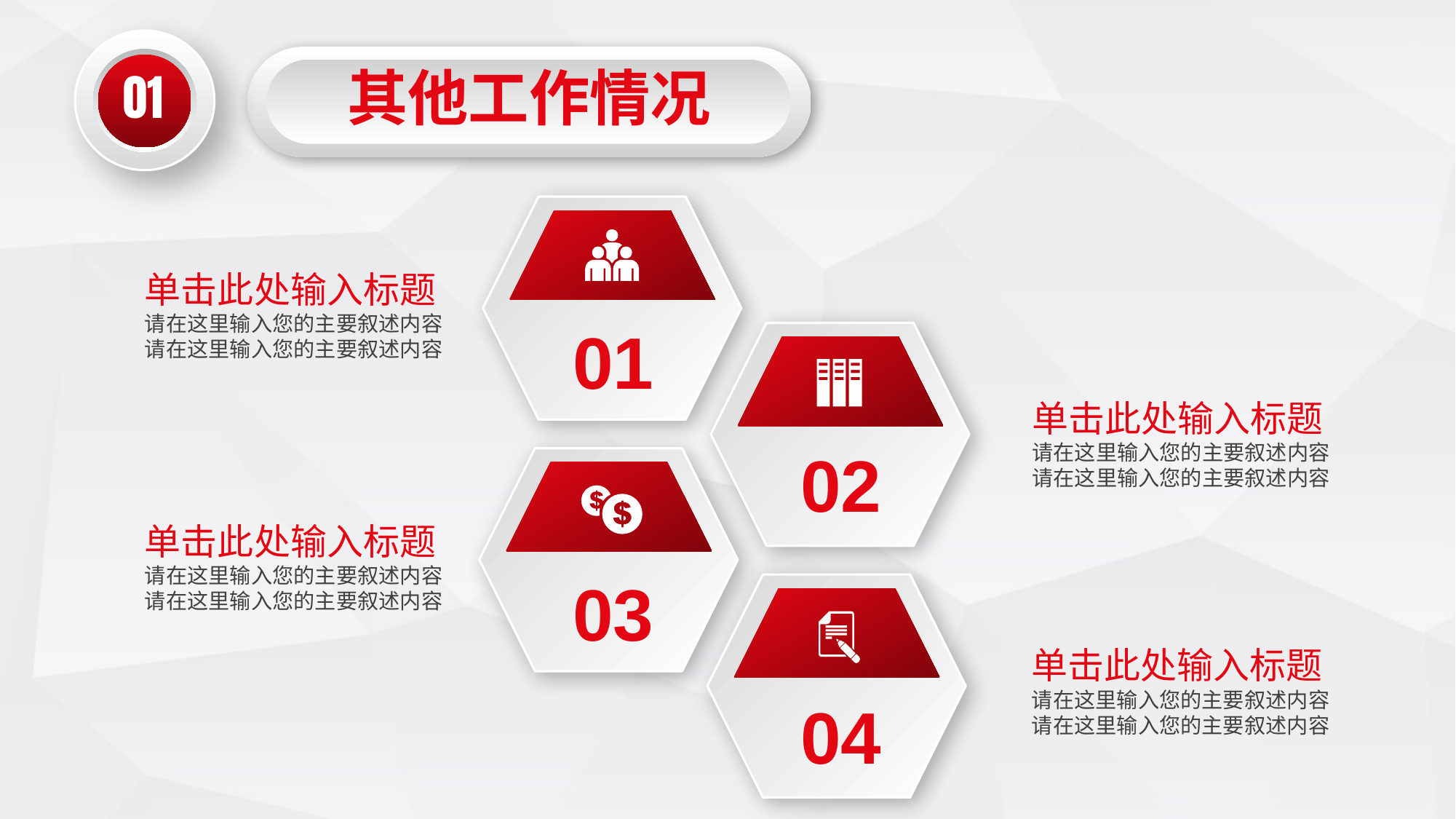

01

其他工作情况

01
单击此处输入标题
请在这里输入您的主要叙述内容
请在这里输入您的主要叙述内容

02
单击此处输入标题
请在这里输入您的主要叙述内容
请在这里输入您的主要叙述内容

03
单击此处输入标题
请在这里输入您的主要叙述内容
请在这里输入您的主要叙述内容

04
单击此处输入标题
请在这里输入您的主要叙述内容
请在这里输入您的主要叙述内容